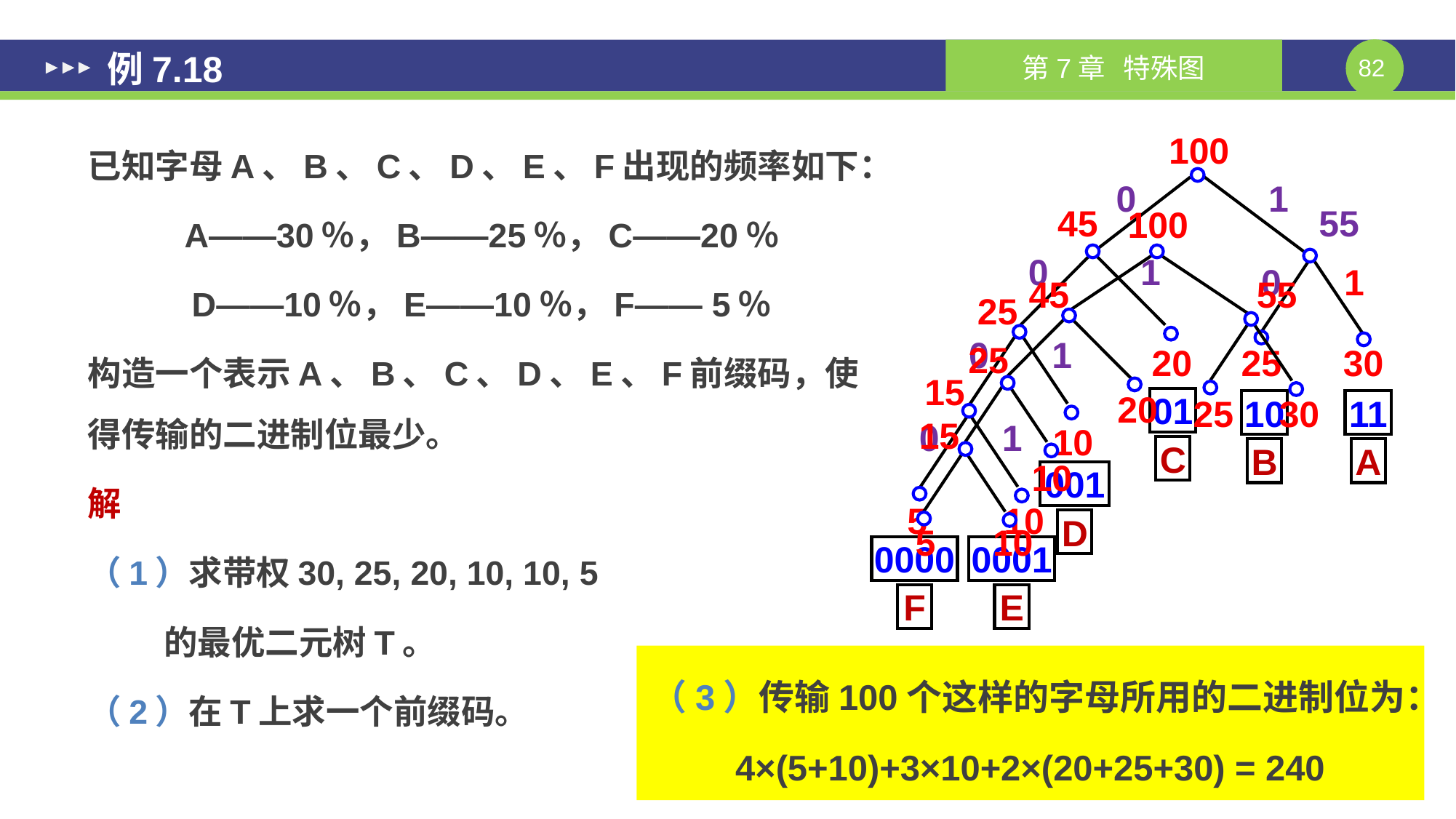

# 例7.18
已知字母A、B、C、D、E、F出现的频率如下：
A——30％，B——25％，C——20％
D——10％，E——10％，F—— 5％
构造一个表示A、B、C、D、E、F前缀码，使得传输的二进制位最少。
解
（1）求带权30, 25, 20, 10, 10, 5
         的最优二元树T。
（2）在T上求一个前缀码。
100

0

1

45
55

0
1

0
1

25

0
1

20
25
30
15
01
10
11

0
1

10
C
B
A
001

5
10
D
0000
0001
F
E
100

45
55

25

20
25
30
15

10

5
10
（3）传输100个这样的字母所用的二进制位为：
4×(5+10)+3×10+2×(20+25+30) = 240